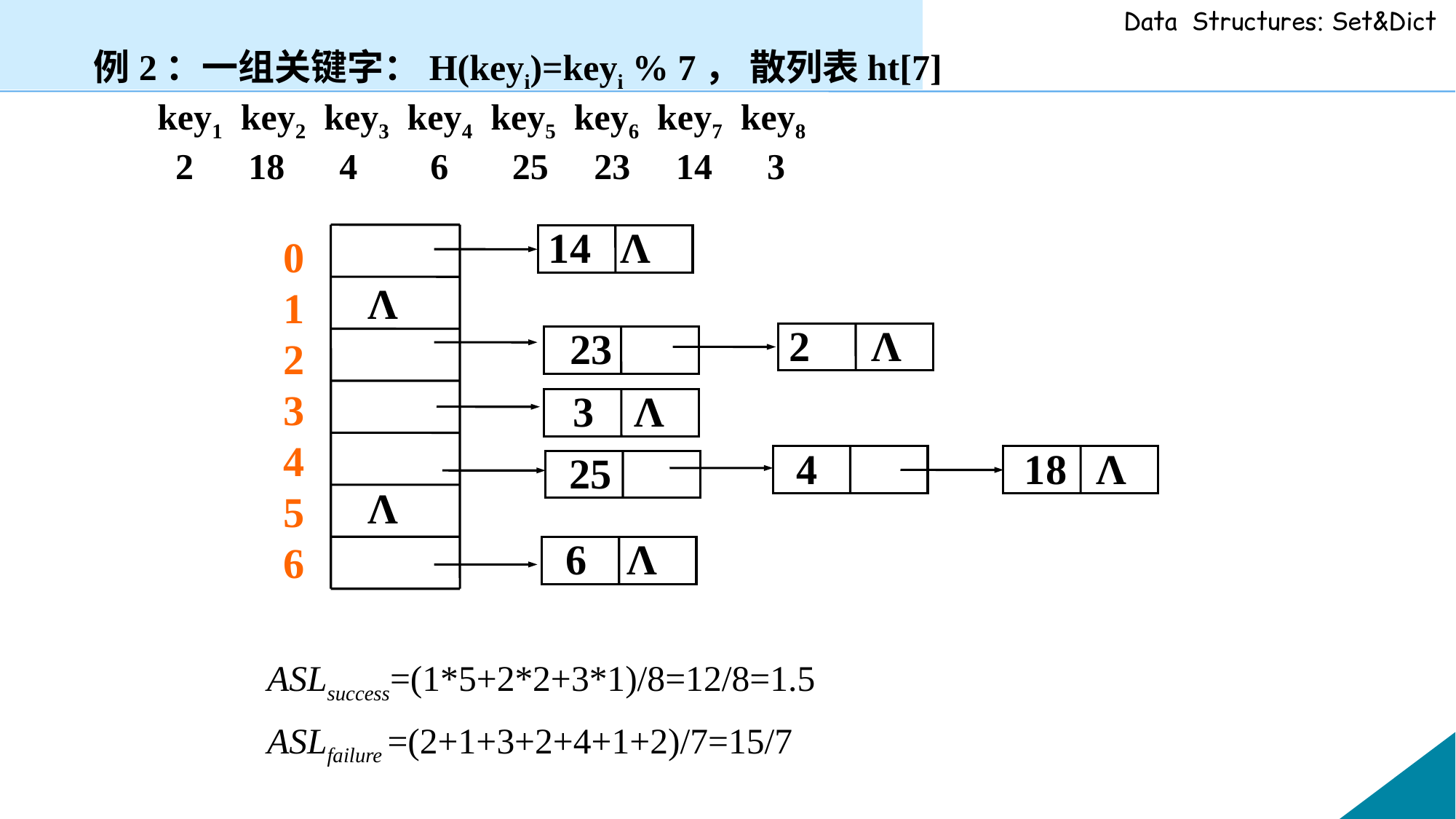

例2：一组关键字：H(keyi)=keyi % 7， 散列表ht[7]
       key1  key2  key3  key4  key5  key6  key7  key8
         2      18      4        6       25     23     14      3
14   Λ

0
1
2
3
4
5
6

Λ

Λ

2      Λ

23

3    Λ

4

 18   Λ

25

6    Λ

        ASLsuccess=(1*5+2*2+3*1)/8=12/8=1.5
        ASLfailure =(2+1+3+2+4+1+2)/7=15/7